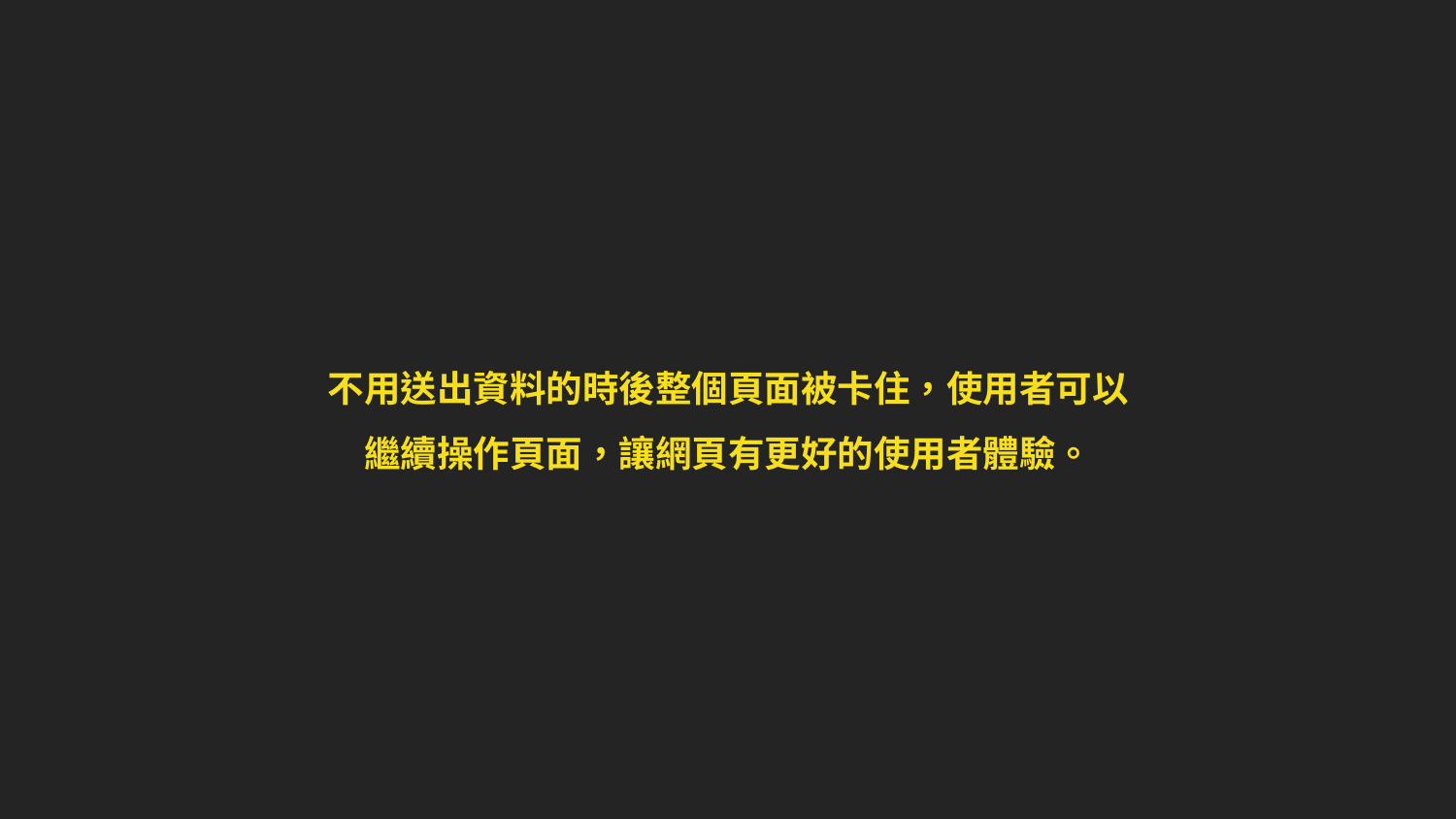

不用送出資料的時後整個頁面被卡住，使用者可以繼續操作頁面，讓網頁有更好的使用者體驗。